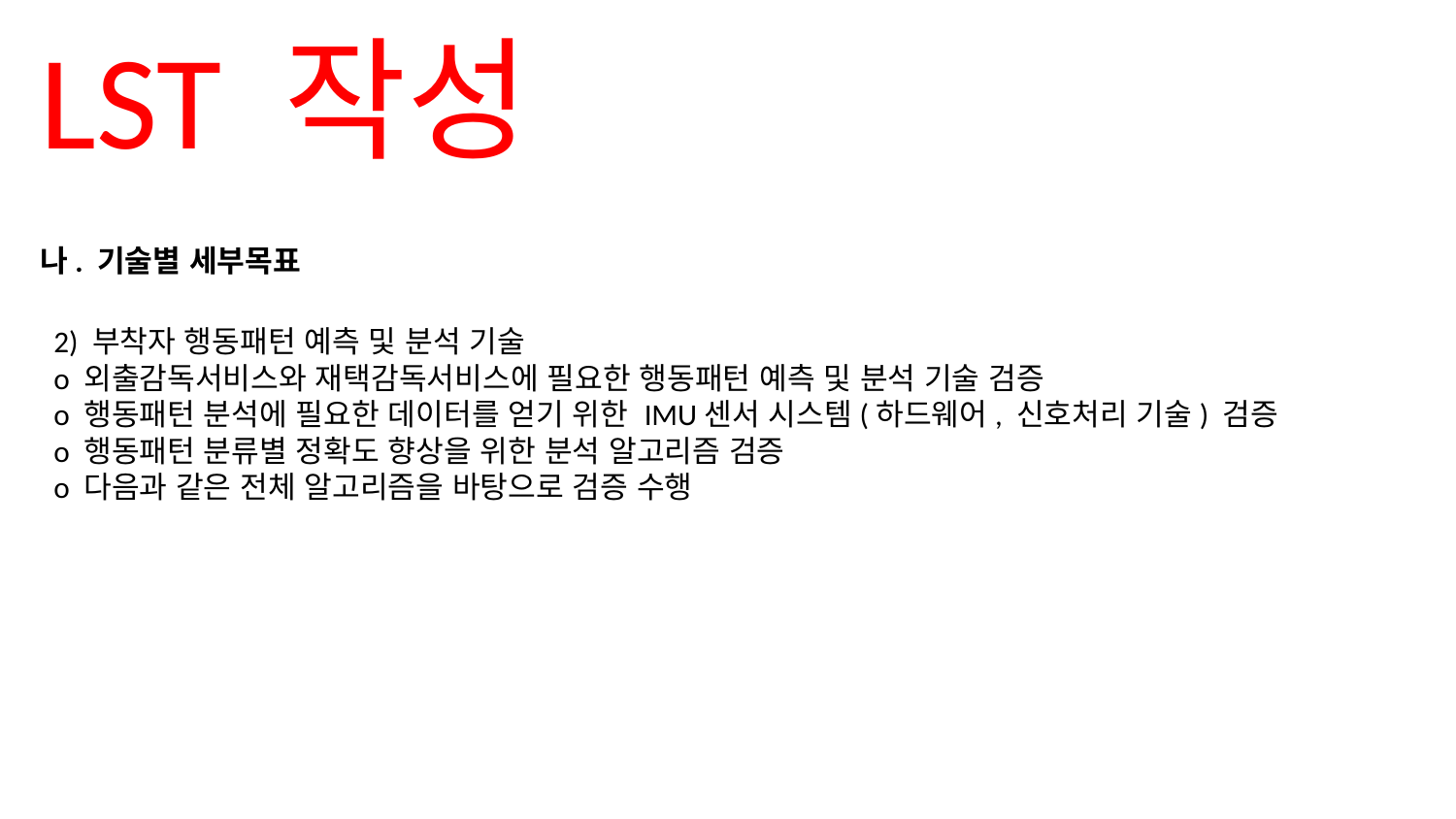

LST 작성
나. 기술별 세부목표
2) 부착자 행동패턴 예측 및 분석 기술
o 외출감독서비스와 재택감독서비스에 필요한 행동패턴 예측 및 분석 기술 검증
o 행동패턴 분석에 필요한 데이터를 얻기 위한 IMU센서 시스템(하드웨어, 신호처리 기술) 검증
o 행동패턴 분류별 정확도 향상을 위한 분석 알고리즘 검증
o 다음과 같은 전체 알고리즘을 바탕으로 검증 수행